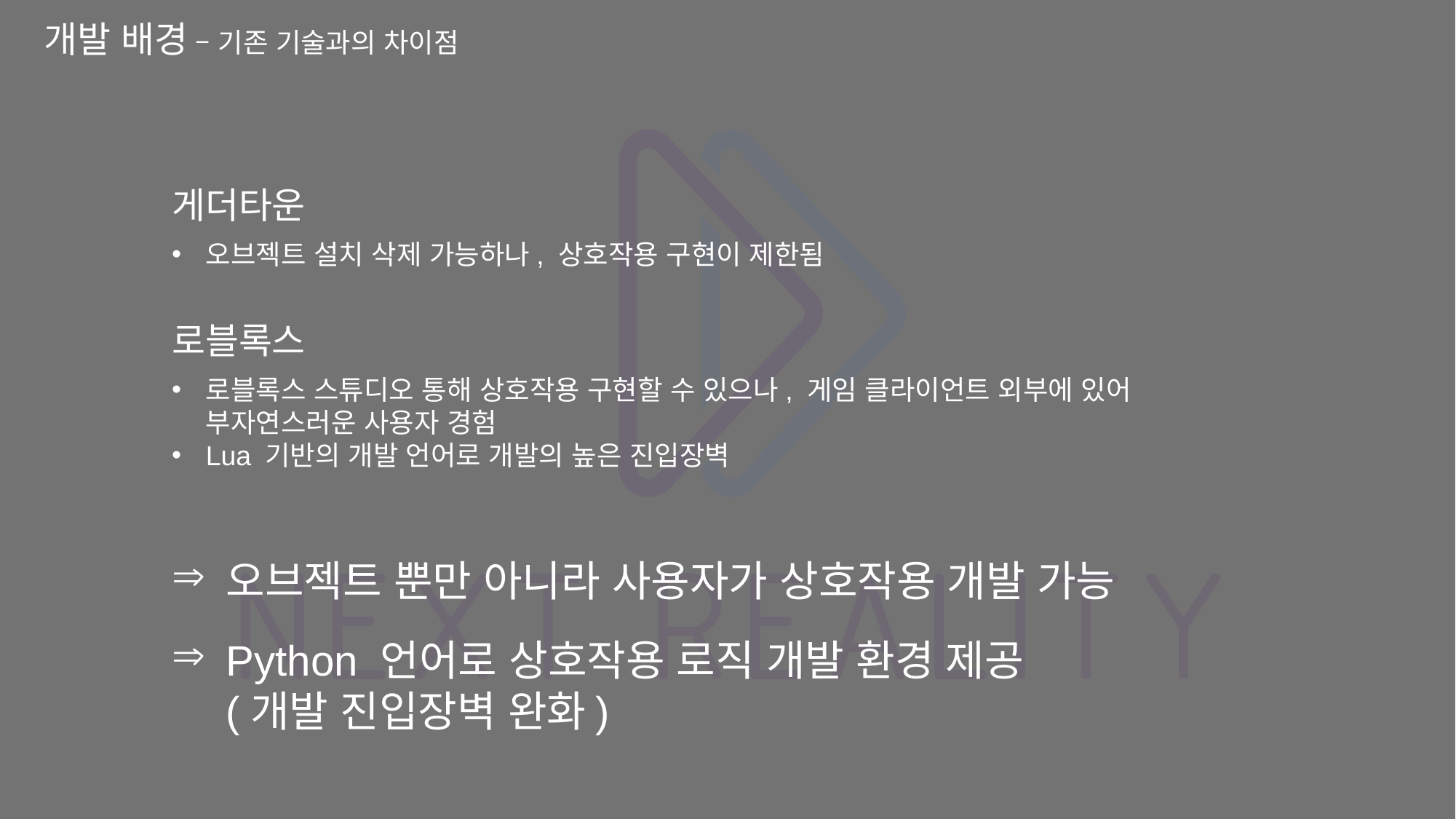

# 개발 배경 – 기존 기술과의 차이점
게더타운
오브젝트 설치 삭제 가능하나, 상호작용 구현이 제한됨
로블록스
로블록스 스튜디오 통해 상호작용 구현할 수 있으나, 게임 클라이언트 외부에 있어
부자연스러운 사용자 경험
Lua 기반의 개발 언어로 개발의 높은 진입장벽
오브젝트 뿐만 아니라 사용자가 상호작용 개발 가능
Python 언어로 상호작용 로직 개발 환경 제공
(개발 진입장벽 완화)